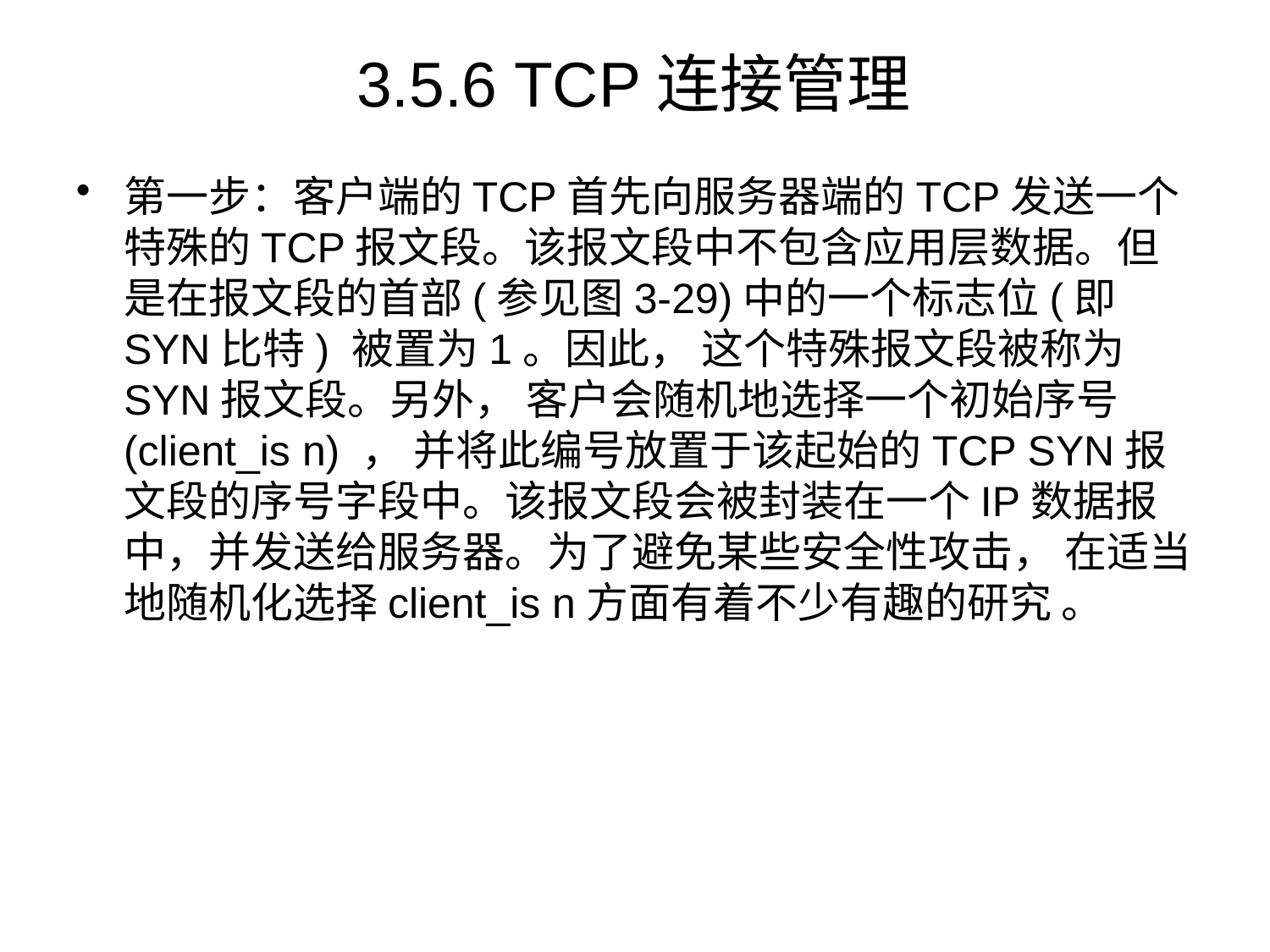

# 3.5.6 TCP连接管理
第一步：客户端的TCP首先向服务器端的TCP发送一个特殊的TCP报文段。该报文段中不包含应用层数据。但是在报文段的首部(参见图3-29)中的一个标志位(即SYN比特) 被置为1。因此， 这个特殊报文段被称为SYN报文段。另外， 客户会随机地选择一个初始序号(client_is n) ， 并将此编号放置于该起始的TCP SYN报文段的序号字段中。该报文段会被封装在一个IP数据报中，并发送给服务器。为了避免某些安全性攻击， 在适当地随机化选择client_is n方面有着不少有趣的研究 。